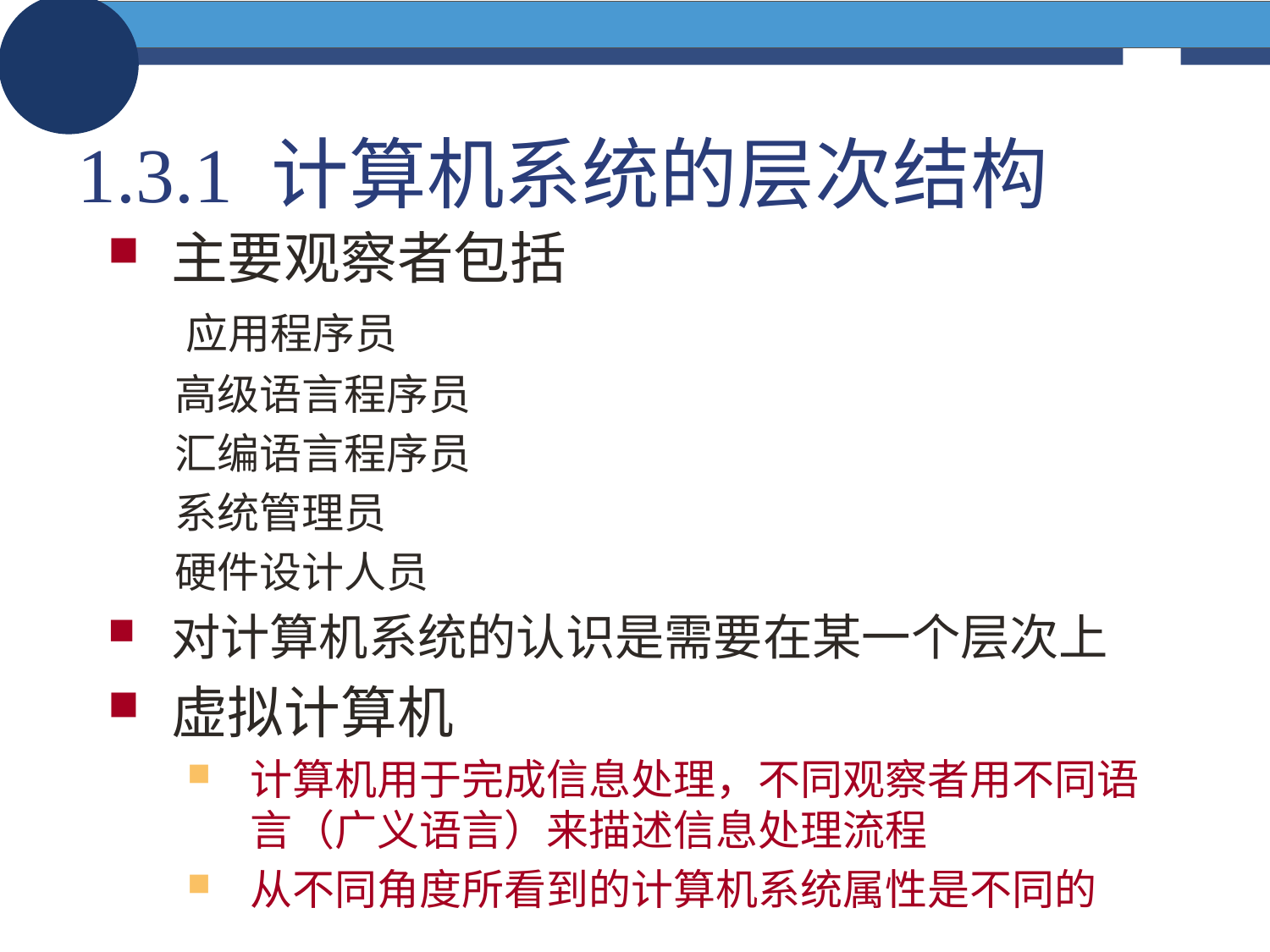

# 1.3.1 计算机系统的层次结构
主要观察者包括
      应用程序员
      高级语言程序员
      汇编语言程序员
      系统管理员
      硬件设计人员
对计算机系统的认识是需要在某一个层次上
虚拟计算机
计算机用于完成信息处理，不同观察者用不同语言（广义语言）来描述信息处理流程
从不同角度所看到的计算机系统属性是不同的